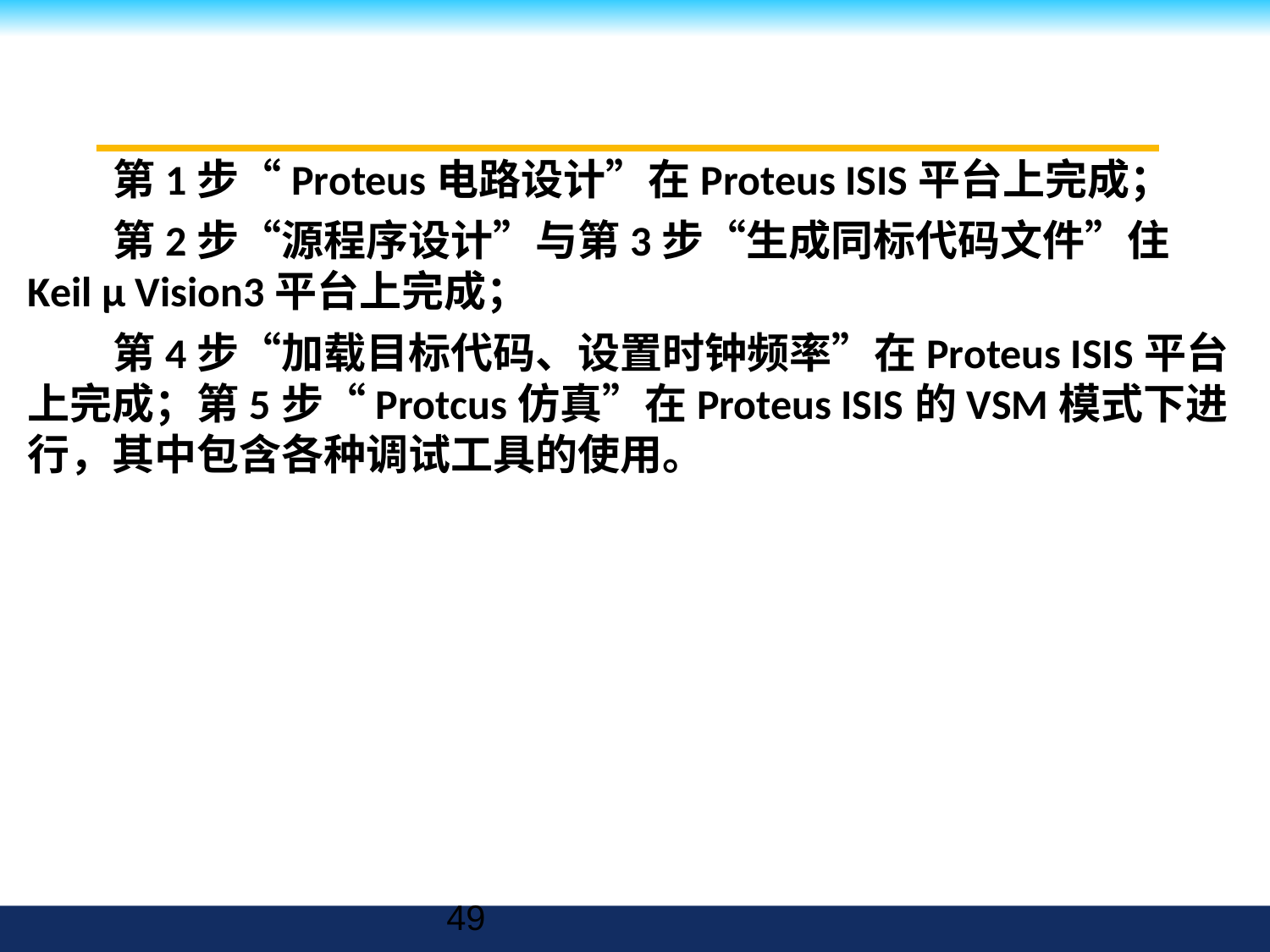

第1步“Proteus电路设计”在Proteus ISIS平台上完成；
第2步“源程序设计”与第3步“生成同标代码文件”住Keil μ Vision3平台上完成；
第4步“加载目标代码、设置时钟频率”在Proteus ISIS平台上完成；第5步“Protcus仿真”在Proteus ISIS的VSM模式下进行，其中包含各种调试工具的使用。
49